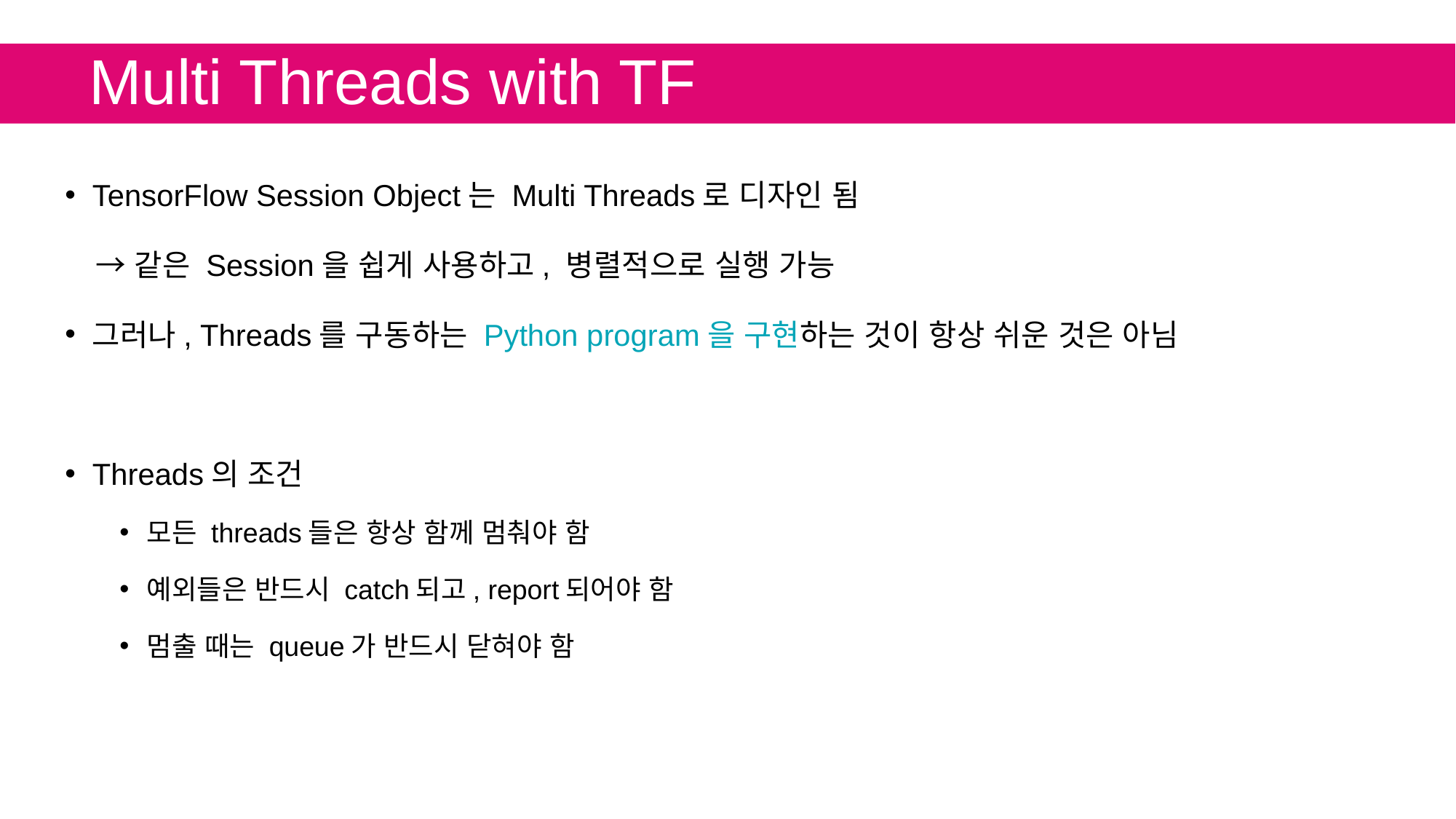

# Multi Threads with TF
TensorFlow Session Object는 Multi Threads로 디자인 됨
　→ 같은 Session을 쉽게 사용하고, 병렬적으로 실행 가능
그러나, Threads를 구동하는 Python program을 구현하는 것이 항상 쉬운 것은 아님

Threads의 조건
모든 threads들은 항상 함께 멈춰야 함
예외들은 반드시 catch되고, report되어야 함
멈출 때는 queue가 반드시 닫혀야 함